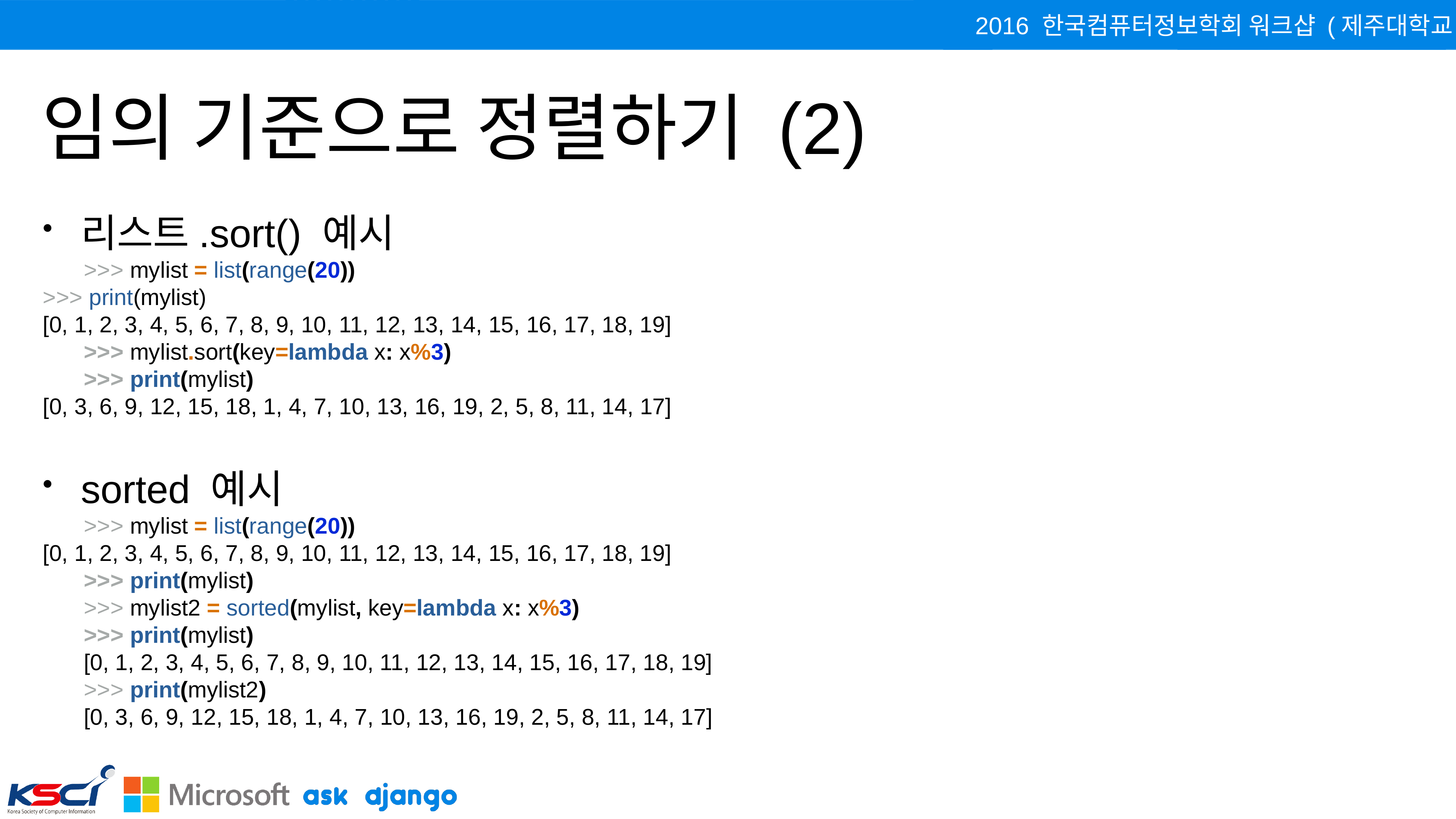

# 임의 기준으로 정렬하기 (2)
리스트.sort() 예시
>>> mylist = list(range(20))
>>> print(mylist)
[0, 1, 2, 3, 4, 5, 6, 7, 8, 9, 10, 11, 12, 13, 14, 15, 16, 17, 18, 19]
>>> mylist.sort(key=lambda x: x%3)
>>> print(mylist)
[0, 3, 6, 9, 12, 15, 18, 1, 4, 7, 10, 13, 16, 19, 2, 5, 8, 11, 14, 17]
sorted 예시
>>> mylist = list(range(20))
[0, 1, 2, 3, 4, 5, 6, 7, 8, 9, 10, 11, 12, 13, 14, 15, 16, 17, 18, 19]
>>> print(mylist)
>>> mylist2 = sorted(mylist, key=lambda x: x%3)
>>> print(mylist)
[0, 1, 2, 3, 4, 5, 6, 7, 8, 9, 10, 11, 12, 13, 14, 15, 16, 17, 18, 19]
>>> print(mylist2)
[0, 3, 6, 9, 12, 15, 18, 1, 4, 7, 10, 13, 16, 19, 2, 5, 8, 11, 14, 17]